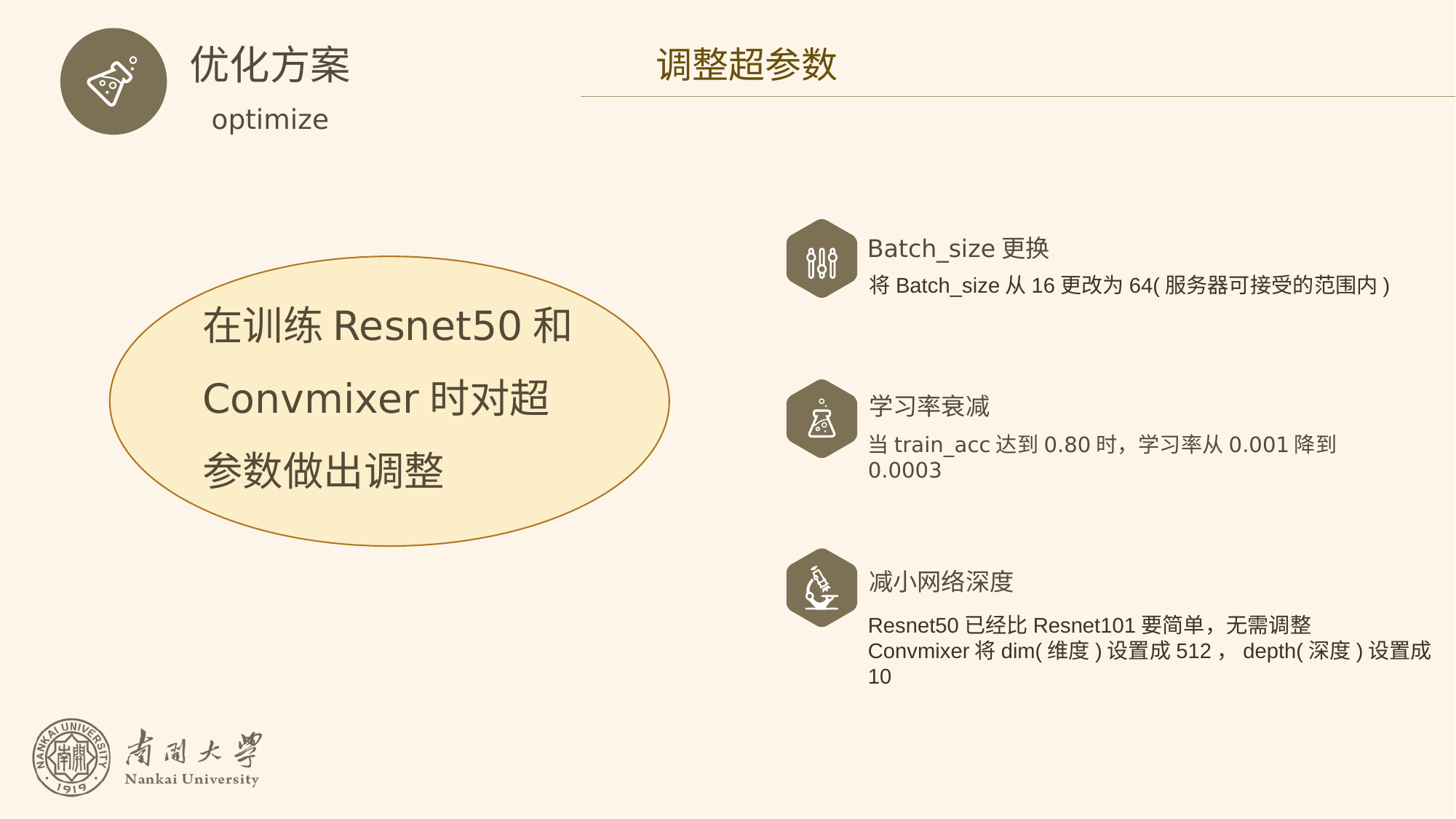

优化方案
调整超参数

optimize

Batch_size更换

在训练Resnet50和
Convmixer时对超参数做出调整

将Batch_size从16更改为64(服务器可接受的范围内)

学习率衰减

当train_acc达到0.80时，学习率从0.001降到0.0003

减小网络深度

Resnet50已经比Resnet101要简单，无需调整
Convmixer将dim(维度)设置成512，depth(深度)设置成10